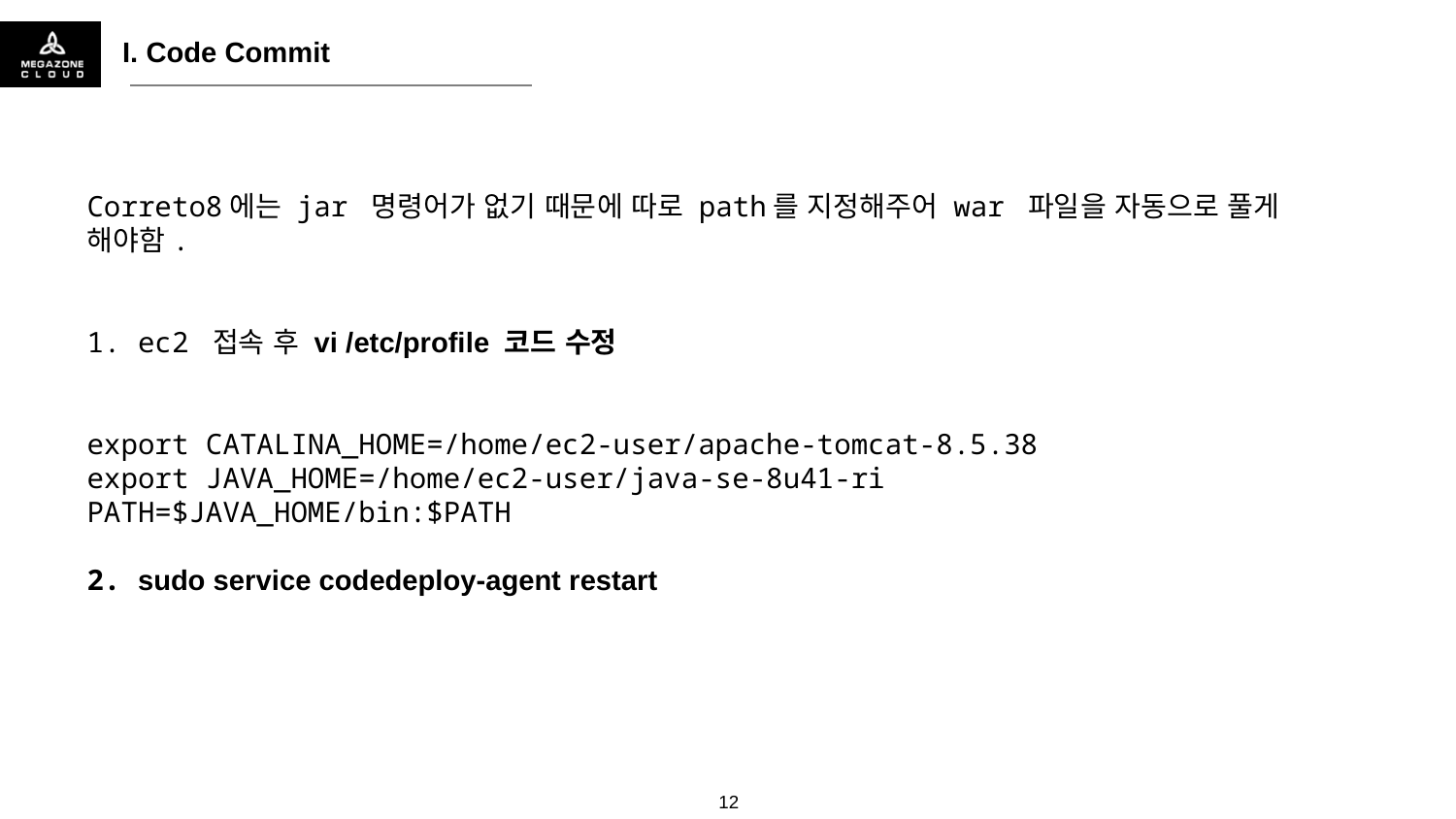

I. Code Commit
Correto8에는 jar 명령어가 없기 때문에 따로 path를 지정해주어 war 파일을 자동으로 풀게 해야함.

1. ec2 접속 후 vi /etc/profile 코드 수정

export CATALINA_HOME=/home/ec2-user/apache-tomcat-8.5.38
export JAVA_HOME=/home/ec2-user/java-se-8u41-ri
PATH=$JAVA_HOME/bin:$PATH

2. sudo service codedeploy-agent restart

12